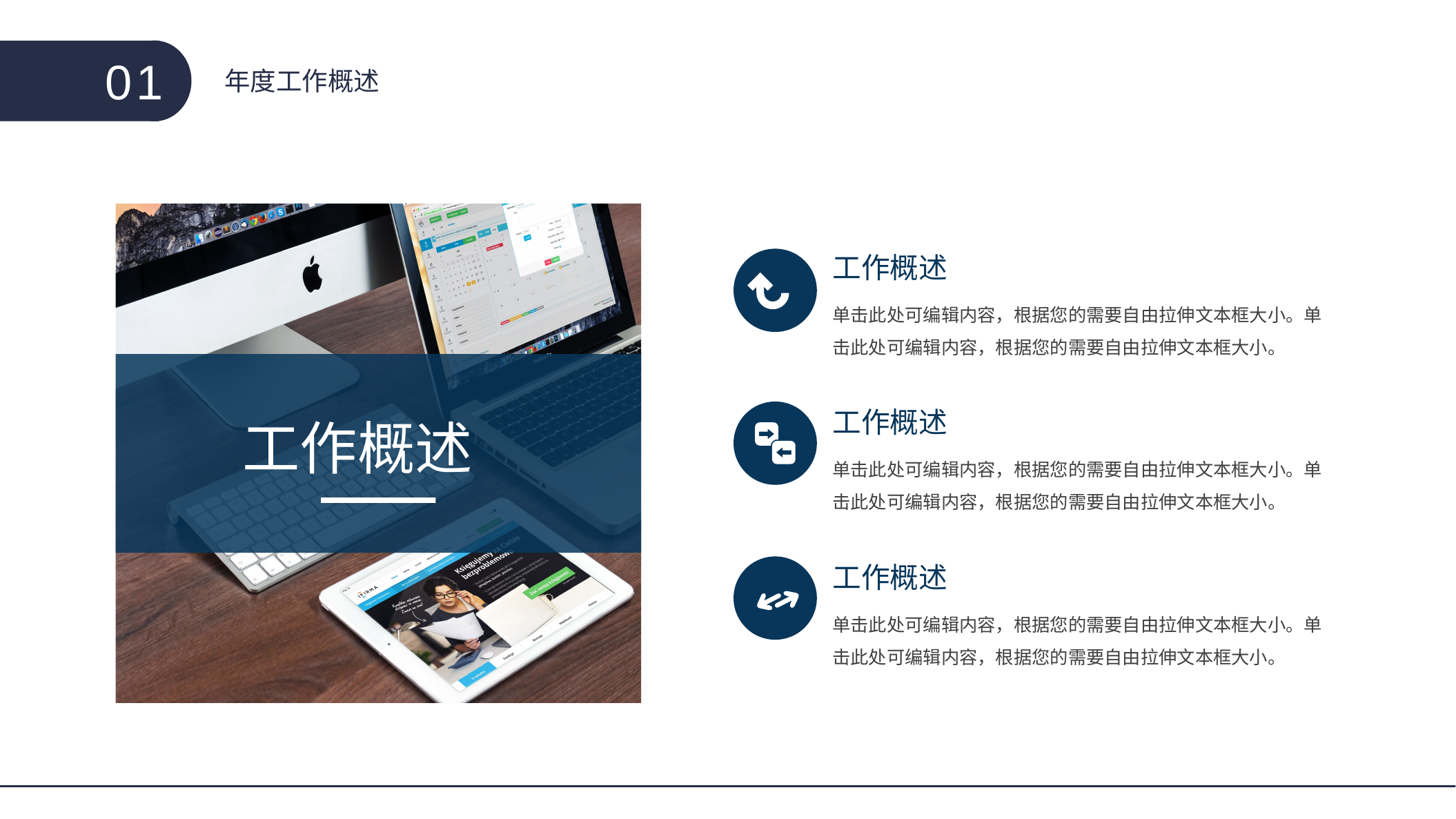

01
年度工作概述

工作概述

单击此处可编辑内容，根据您的需要自由拉伸文本框大小。单击此处可编辑内容，根据您的需要自由拉伸文本框大小。

工作概述

工作概述

单击此处可编辑内容，根据您的需要自由拉伸文本框大小。单击此处可编辑内容，根据您的需要自由拉伸文本框大小。

工作概述

单击此处可编辑内容，根据您的需要自由拉伸文本框大小。单击此处可编辑内容，根据您的需要自由拉伸文本框大小。